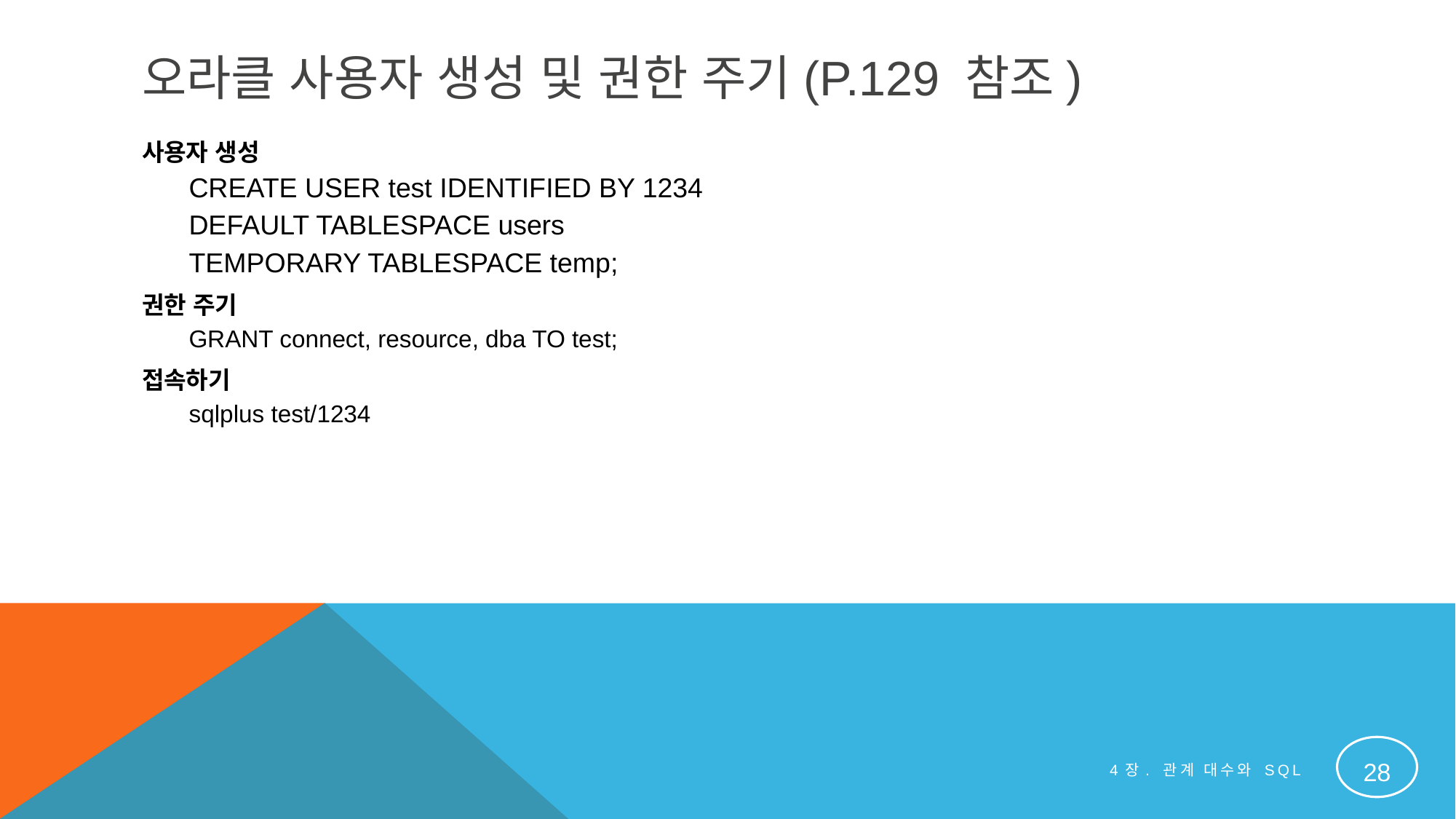

# 오라클 사용자 생성 및 권한 주기(p.129 참조)
사용자 생성
CREATE USER test IDENTIFIED BY 1234
DEFAULT TABLESPACE users
TEMPORARY TABLESPACE temp;
권한 주기
GRANT connect, resource, dba TO test;
접속하기
sqlplus test/1234
28
4장. 관계 대수와 SQL